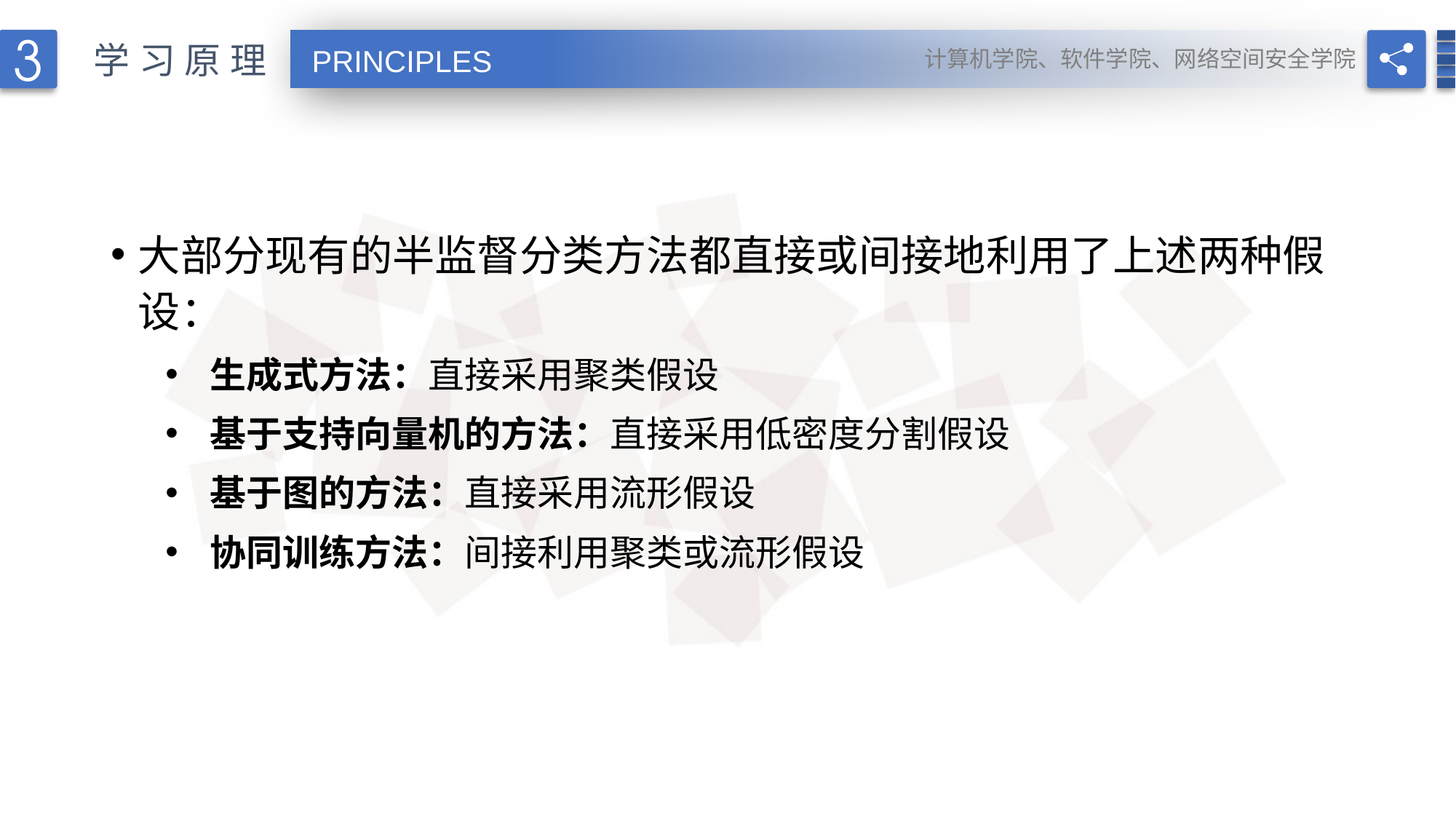

3

计算机学院、软件学院、网络空间安全学院
学习原理
PRINCIPLES

大部分现有的半监督分类方法都直接或间接地利用了上述两种假设：
 生成式方法：直接采用聚类假设
 基于支持向量机的方法：直接采用低密度分割假设
 基于图的方法：直接采用流形假设
 协同训练方法：间接利用聚类或流形假设